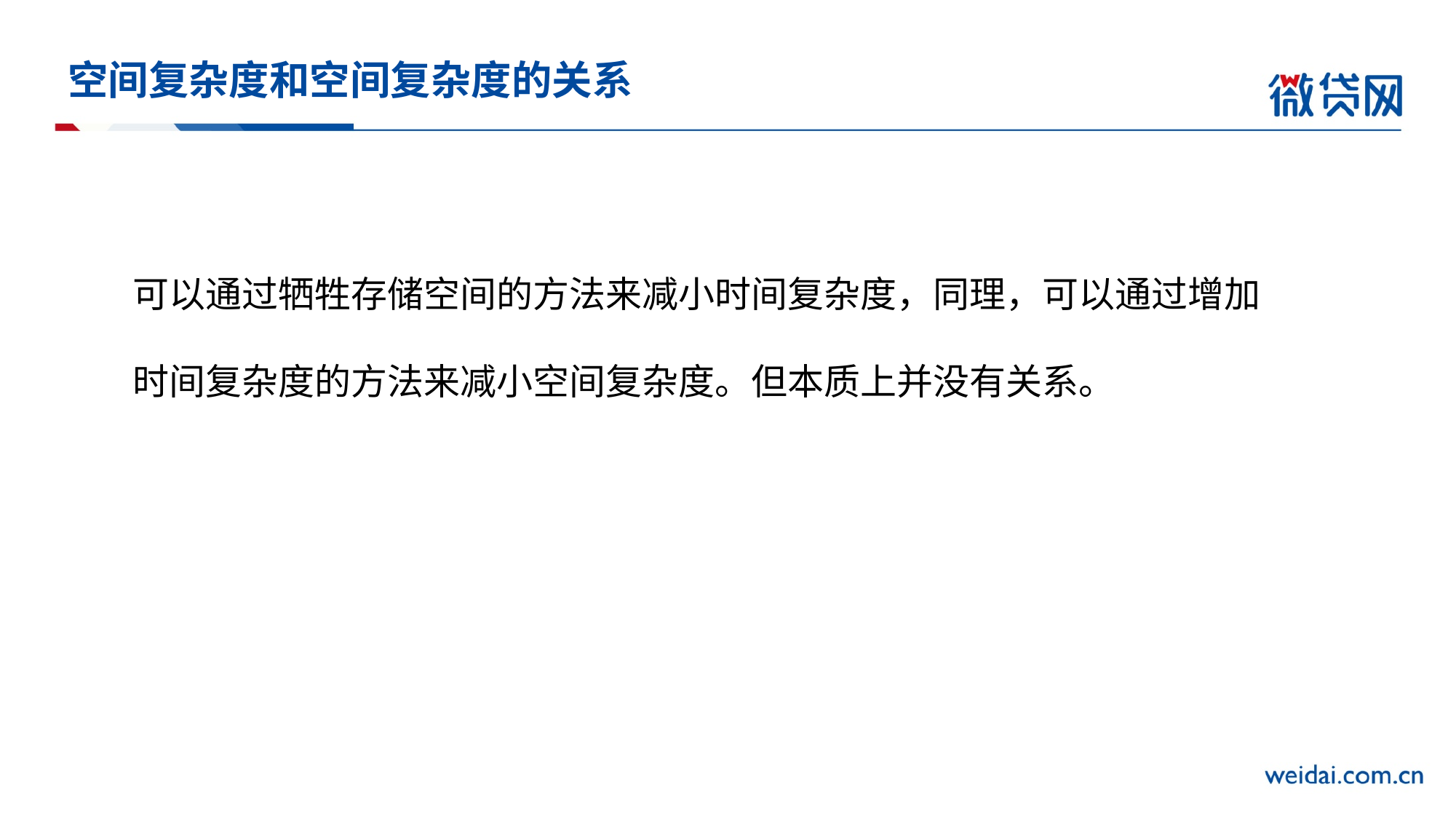

# 空间复杂度和空间复杂度的关系
可以通过牺牲存储空间的方法来减小时间复杂度，同理，可以通过增加时间复杂度的方法来减小空间复杂度。但本质上并没有关系。